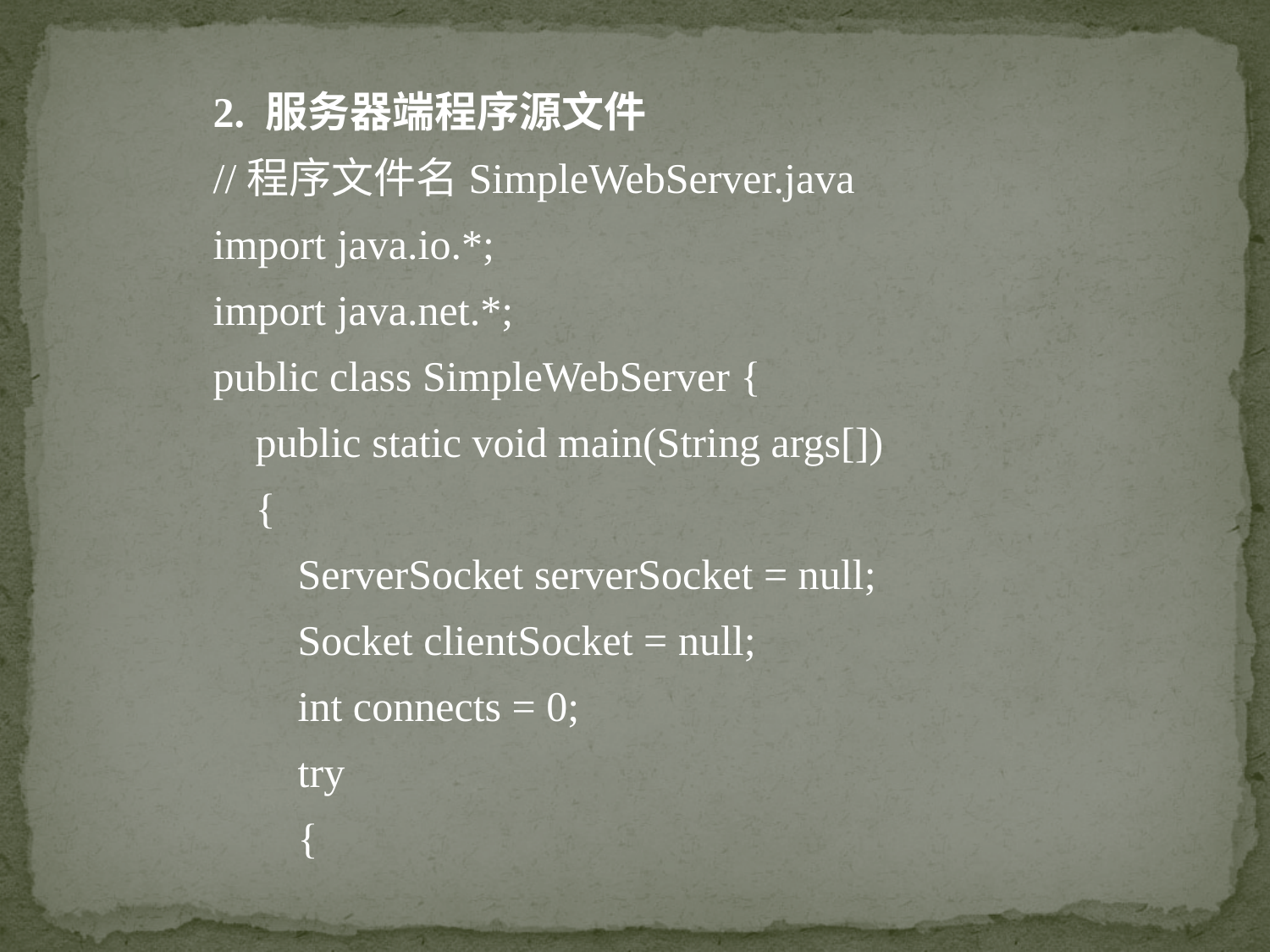

2. 服务器端程序源文件
//程序文件名SimpleWebServer.java
import java.io.*;
import java.net.*;
public class SimpleWebServer {
    public static void main(String args[])
    {
        ServerSocket serverSocket = null;
        Socket clientSocket = null;
        int connects = 0;
        try
        {